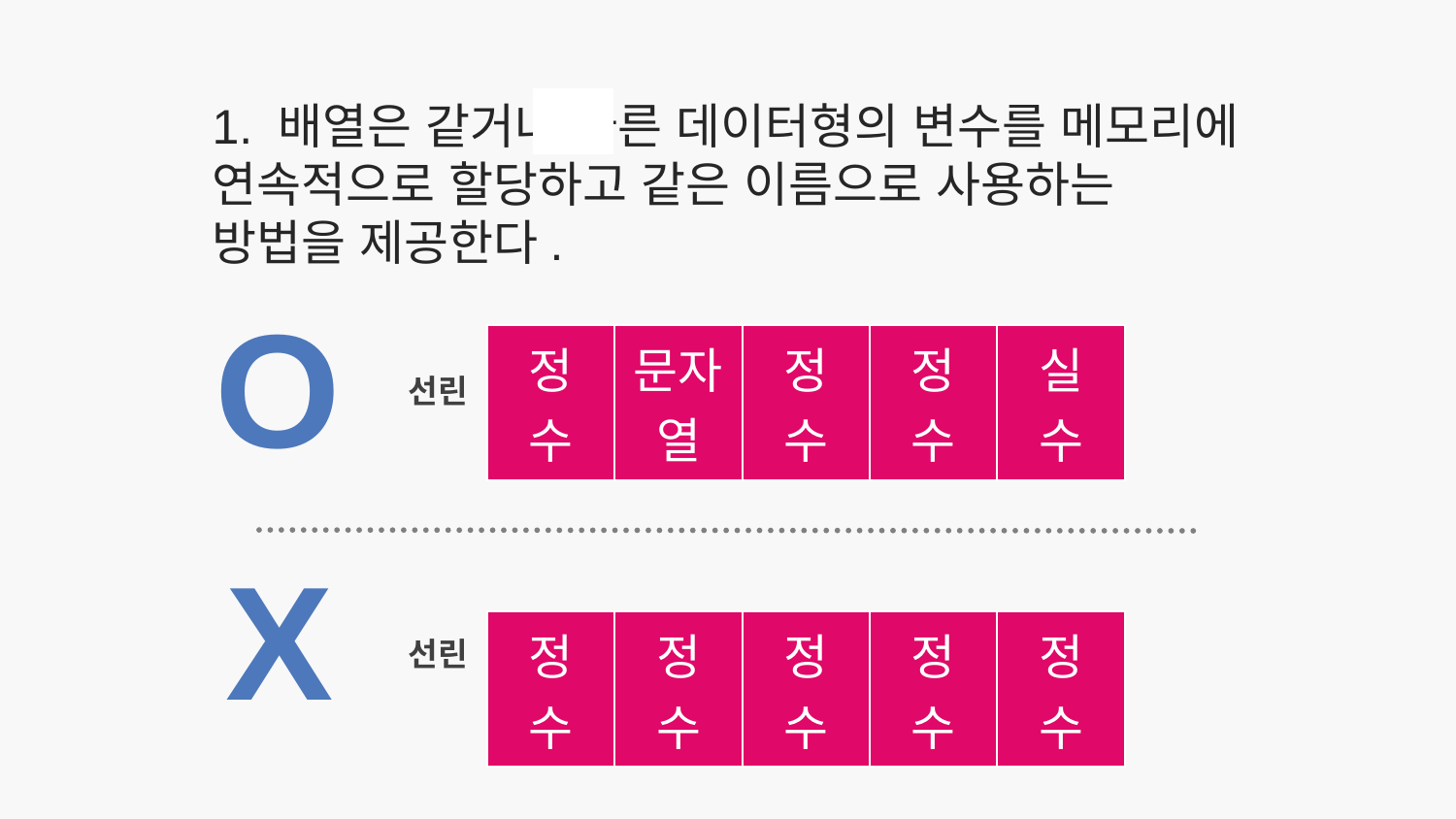

1. 배열은 같거나 다른 데이터형의 변수를 메모리에 연속적으로 할당하고 같은 이름으로 사용하는 방법을 제공한다.

O
| 정 수 | 문자열 | 정 수 | 정 수 | 실 수 |
| --- | --- | --- | --- | --- |
선린
X
| 정 수 | 정 수 | 정 수 | 정 수 | 정 수 |
| --- | --- | --- | --- | --- |
선린